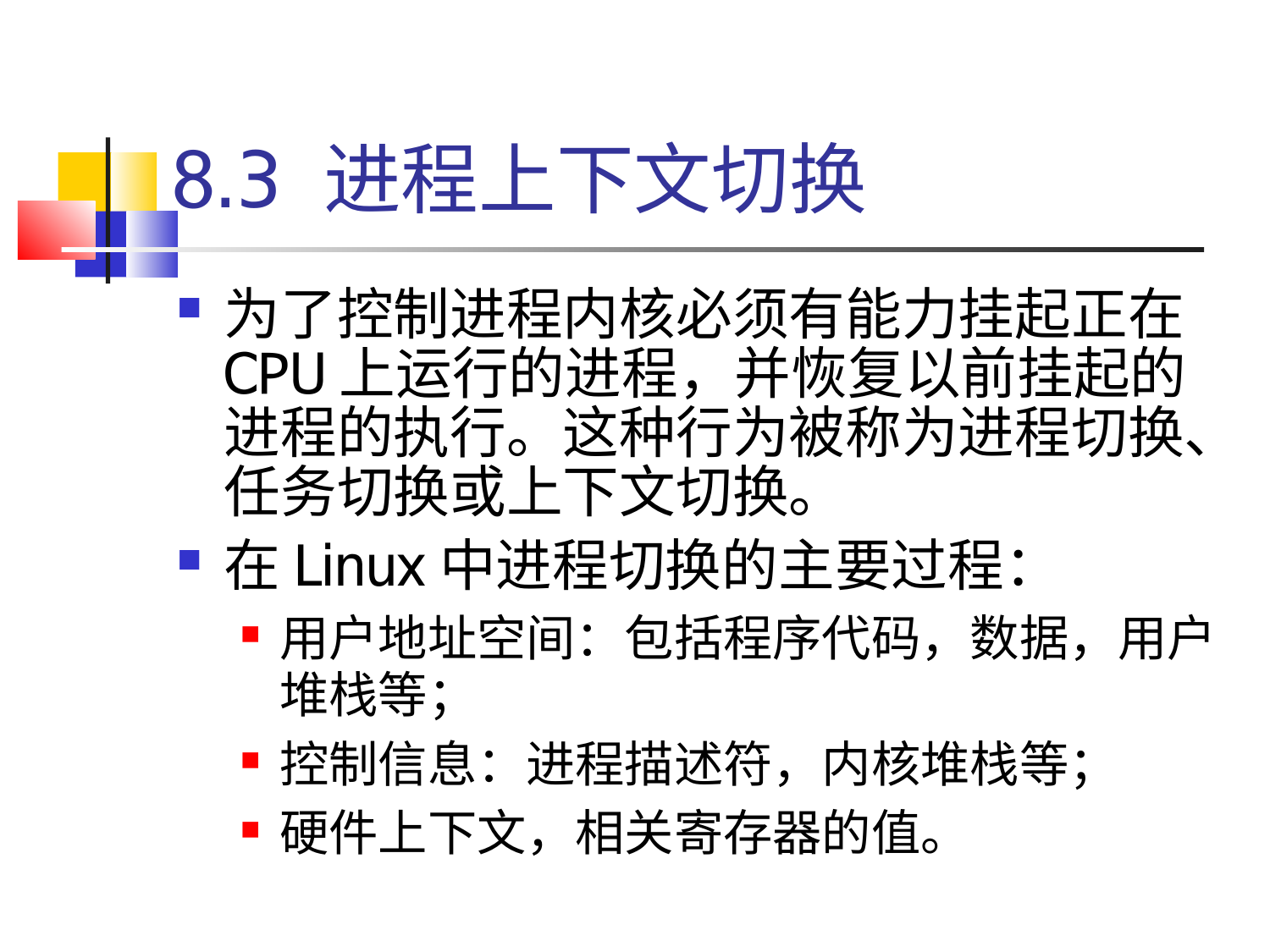

8.3 进程上下文切换
为了控制进程内核必须有能力挂起正在CPU上运行的进程，并恢复以前挂起的进程的执行。这种行为被称为进程切换、任务切换或上下文切换。
在Linux中进程切换的主要过程：
用户地址空间：包括程序代码，数据，用户堆栈等；
控制信息：进程描述符，内核堆栈等；
硬件上下文，相关寄存器的值。